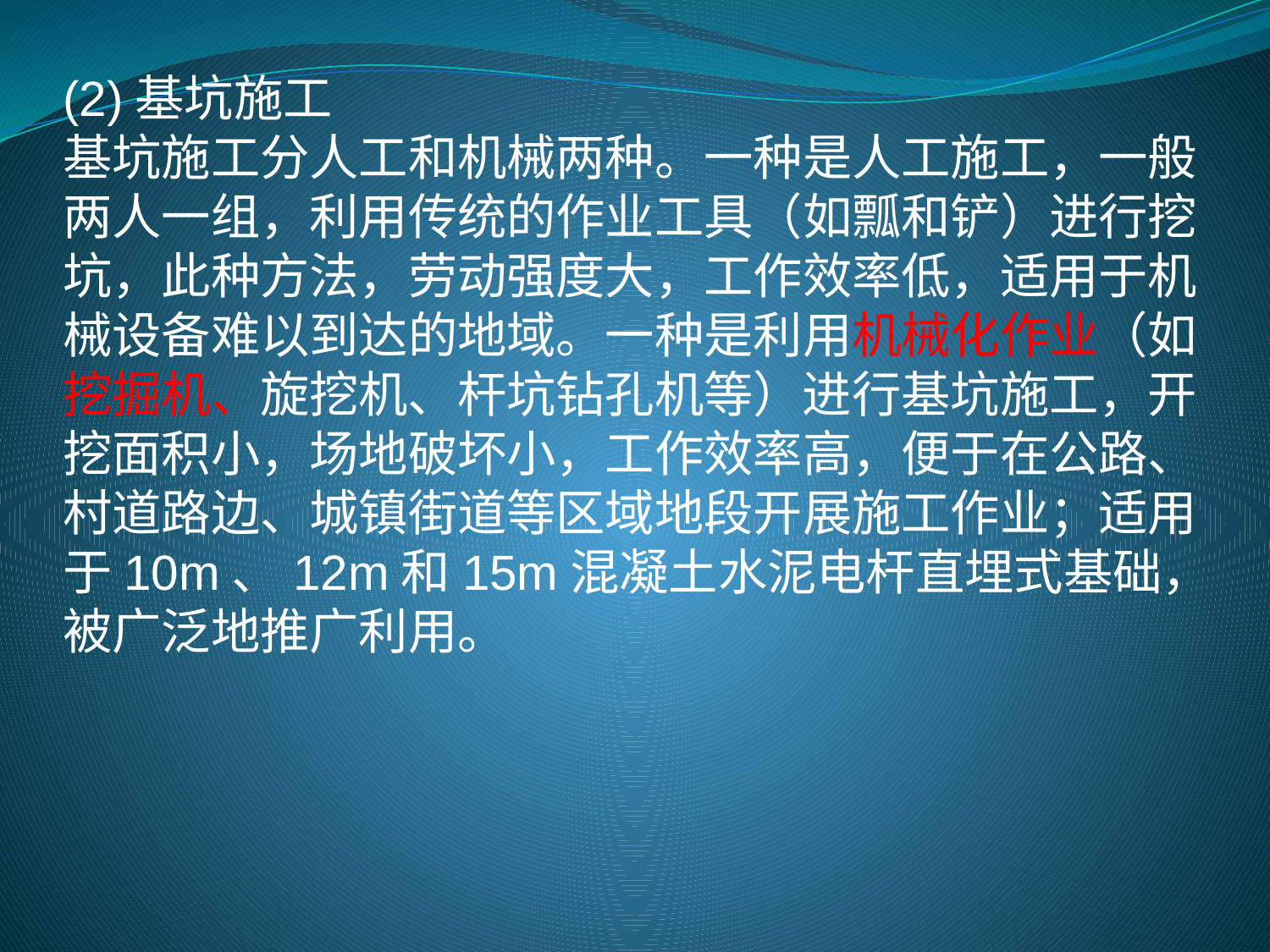

(2)基坑施工
基坑施工分人工和机械两种。一种是人工施工，一般两人一组，利用传统的作业工具（如瓢和铲）进行挖坑，此种方法，劳动强度大，工作效率低，适用于机械设备难以到达的地域。一种是利用机械化作业（如挖掘机、旋挖机、杆坑钻孔机等）进行基坑施工，开挖面积小，场地破坏小，工作效率高，便于在公路、村道路边、城镇街道等区域地段开展施工作业；适用于10m、12m和15m混凝土水泥电杆直埋式基础，被广泛地推广利用。